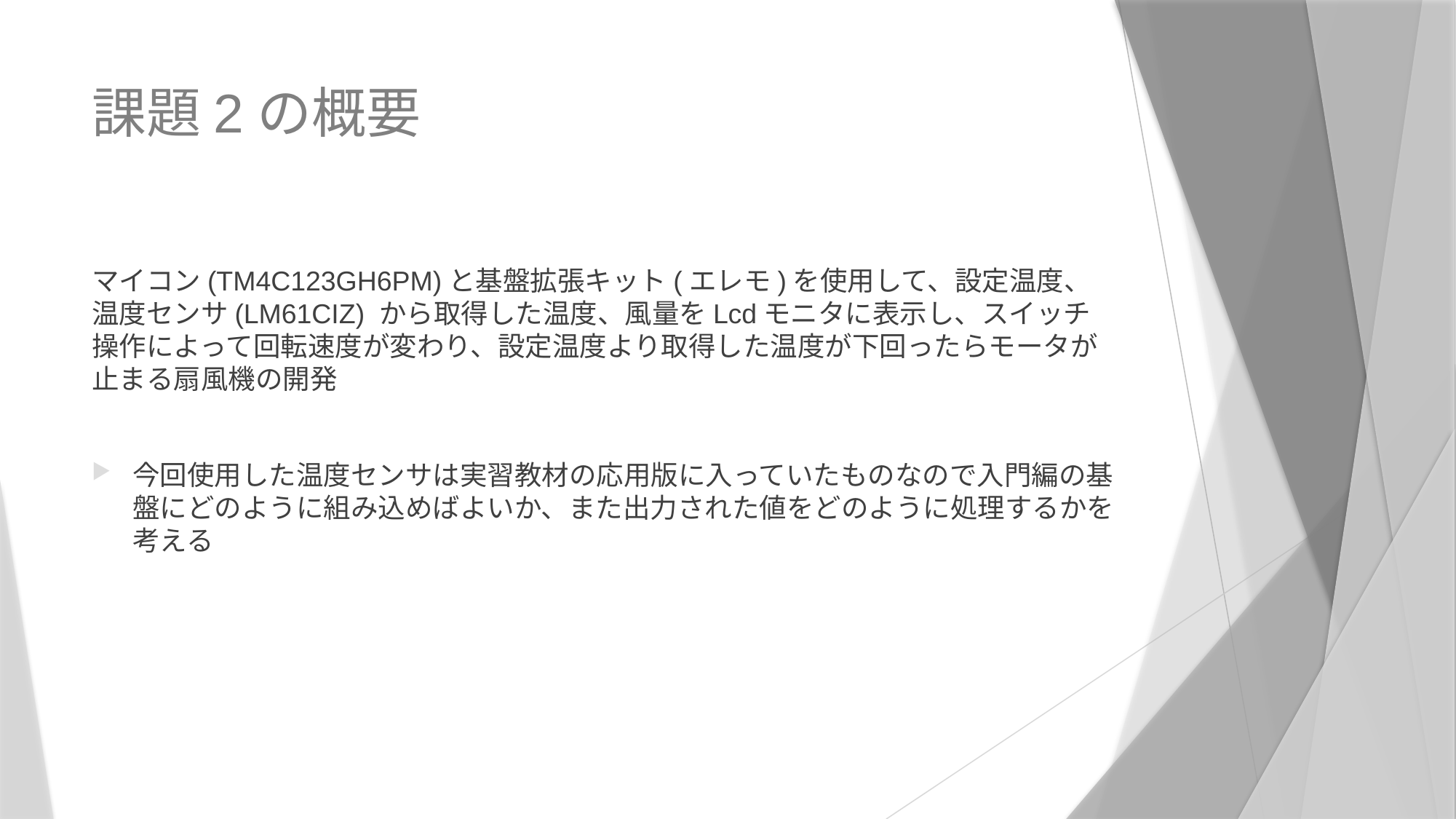

# 課題2の概要
マイコン(TM4C123GH6PM)と基盤拡張キット(エレモ)を使用して、設定温度、温度センサ(LM61CIZ) から取得した温度、風量をLcdモニタに表示し、スイッチ操作によって回転速度が変わり、設定温度より取得した温度が下回ったらモータが止まる扇風機の開発

今回使用した温度センサは実習教材の応用版に入っていたものなので入門編の基盤にどのように組み込めばよいか、また出力された値をどのように処理するかを考える